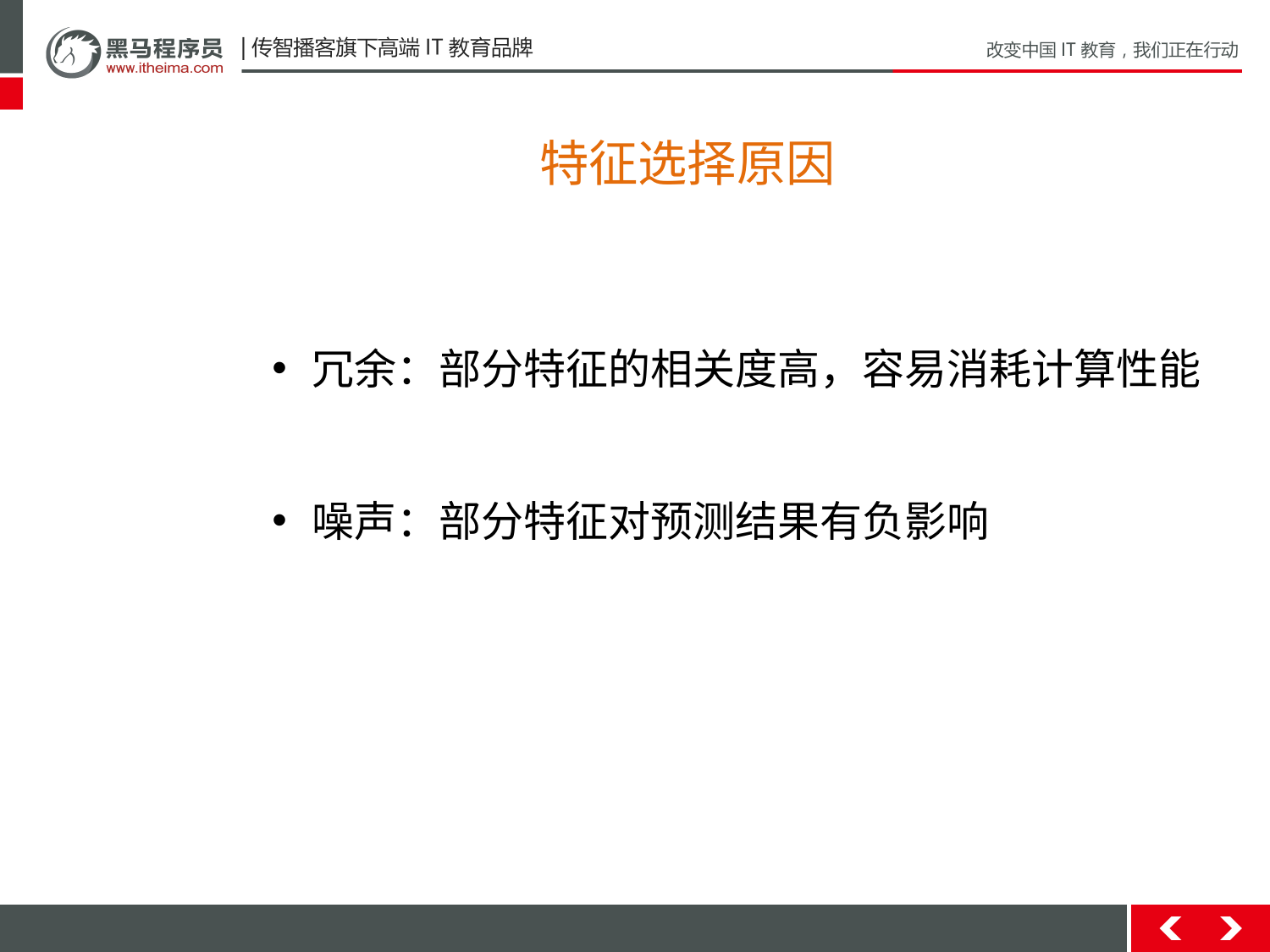

特征选择原因
冗余：部分特征的相关度高，容易消耗计算性能

噪声：部分特征对预测结果有负影响